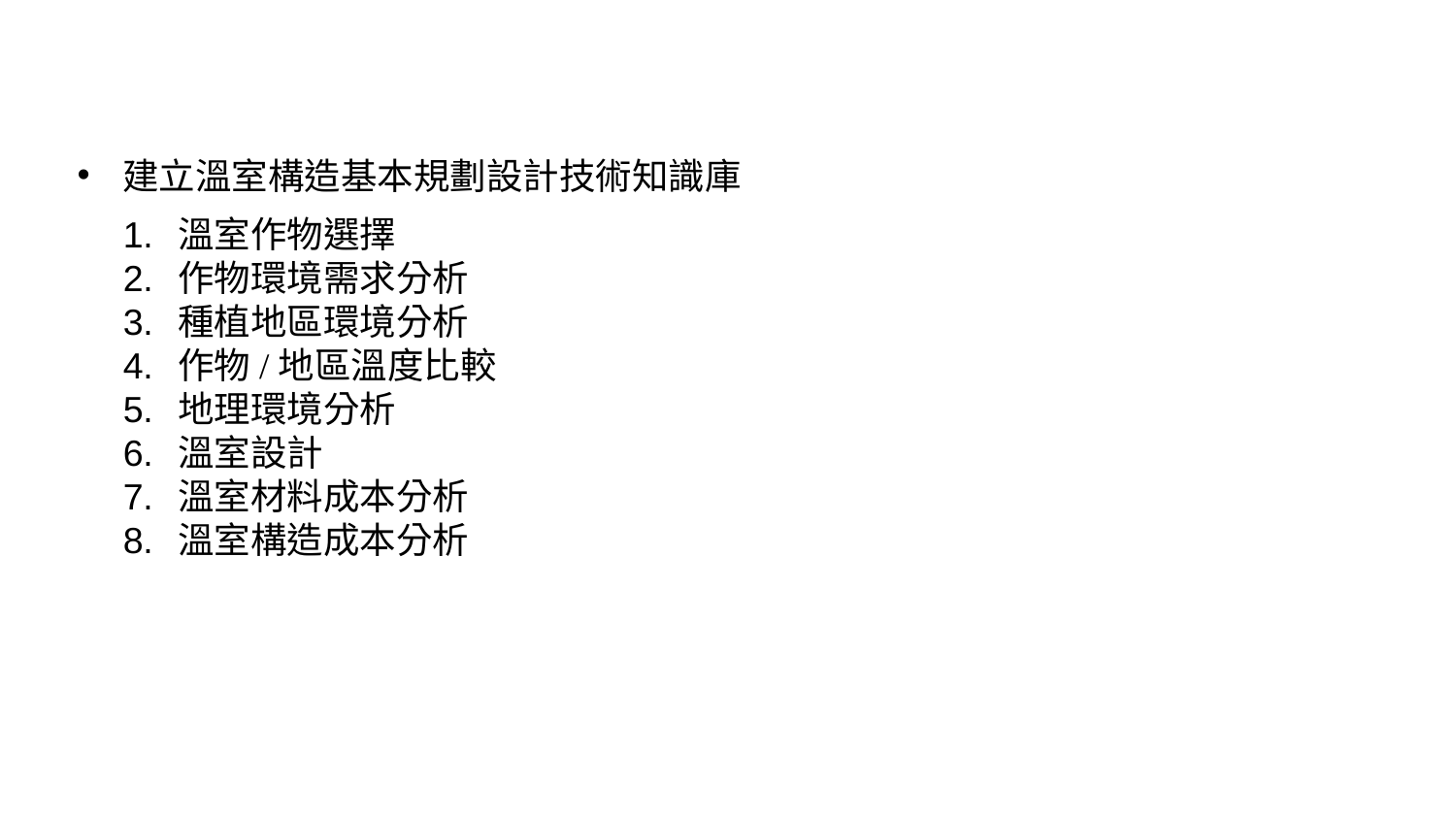

建立溫室構造基本規劃設計技術知識庫
溫室作物選擇
作物環境需求分析
種植地區環境分析
作物/地區溫度比較
地理環境分析
溫室設計
溫室材料成本分析
溫室構造成本分析